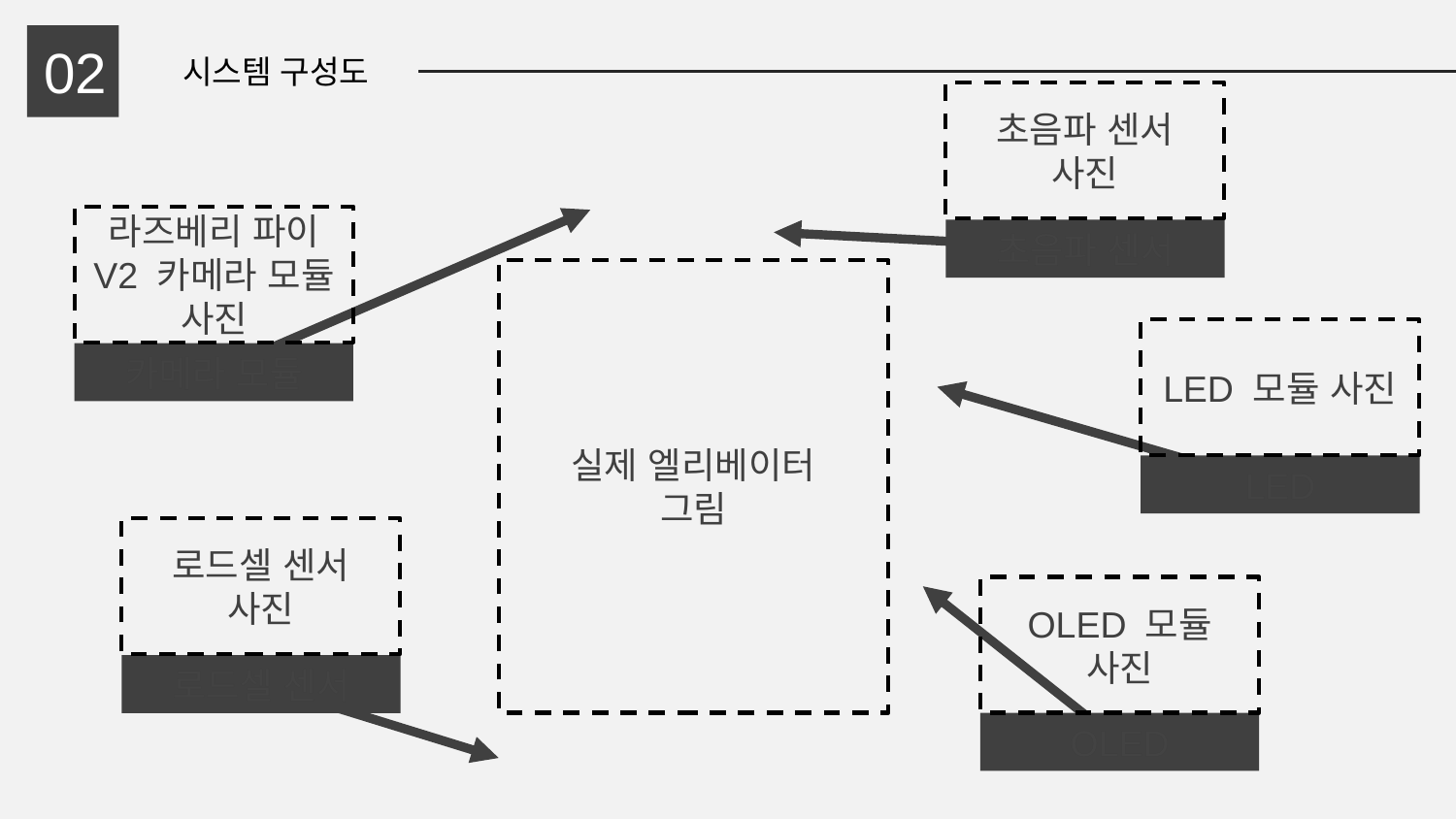

02
시스템 구성도
초음파 센서 사진
라즈베리 파이
V2 카메라 모듈 사진
초음파 센서
실제 엘리베이터
그림
LED 모듈 사진
카메라 모듈
LED
로드셀 센서 사진
OLED 모듈 사진
로드셀 센서
OLED